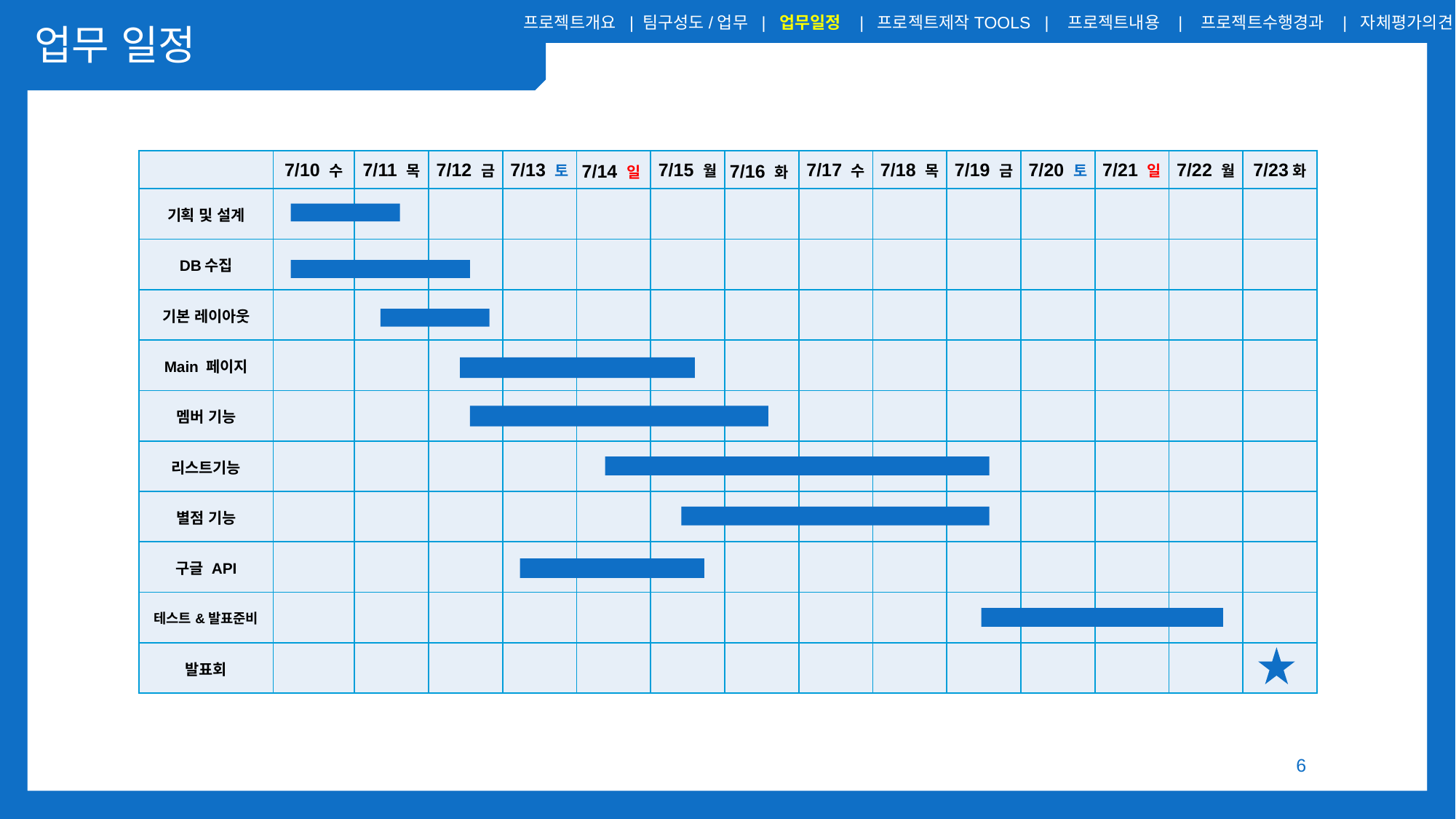

프로젝트개요  | 팀구성도/업무  |  업무일정   |  프로젝트제작TOOLS   |   프로젝트내용   |   프로젝트수행경과   |  자체평가의견
# 업무 일정

|  | 7/10 수 | 7/11 목 | 7/12 금 | 7/13 토 | 7/14 일 | 7/15 월 | 7/16 화 | 7/17 수 | 7/18 목 | 7/19 금 | 7/20 토 | 7/21 일 | 7/22 월 | 7/23화 |
| --- | --- | --- | --- | --- | --- | --- | --- | --- | --- | --- | --- | --- | --- | --- |
| 기획 및 설계 |  |  |  |  |  |  |  |  |  |  |  |  |  |  |
| DB수집 |  |  |  |  |  |  |  |  |  |  |  |  |  |  |
| 기본 레이아웃 |  |  |  |  |  |  |  |  |  |  |  |  |  |  |
| Main 페이지 |  |  |  |  |  |  |  |  |  |  |  |  |  |  |
| 멤버 기능 |  |  |  |  |  |  |  |  |  |  |  |  |  |  |
| 리스트기능 |  |  |  |  |  |  |  |  |  |  |  |  |  |  |
| 별점 기능 |  |  |  |  |  |  |  |  |  |  |  |  |  |  |
| 구글 API |  |  |  |  |  |  |  |  |  |  |  |  |  |  |
| 테스트&발표준비 |  |  |  |  |  |  |  |  |  |  |  |  |  |  |
| 발표회 |  |  |  |  |  |  |  |  |  |  |  |  |  |  |

6